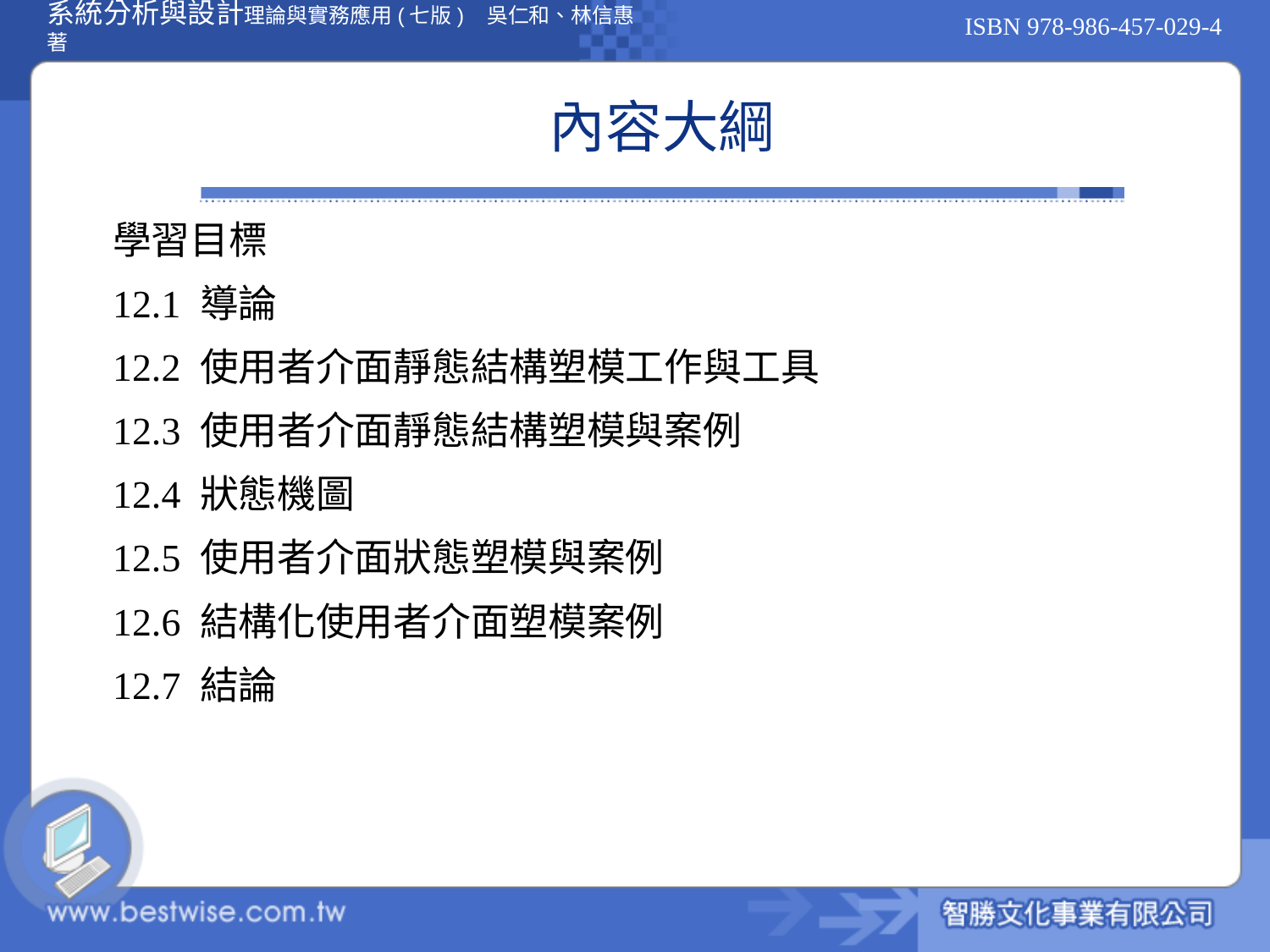

# 內容大綱
學習目標
12.1 導論
12.2 使用者介面靜態結構塑模工作與工具
12.3 使用者介面靜態結構塑模與案例
12.4 狀態機圖
12.5 使用者介面狀態塑模與案例
12.6 結構化使用者介面塑模案例
12.7 結論